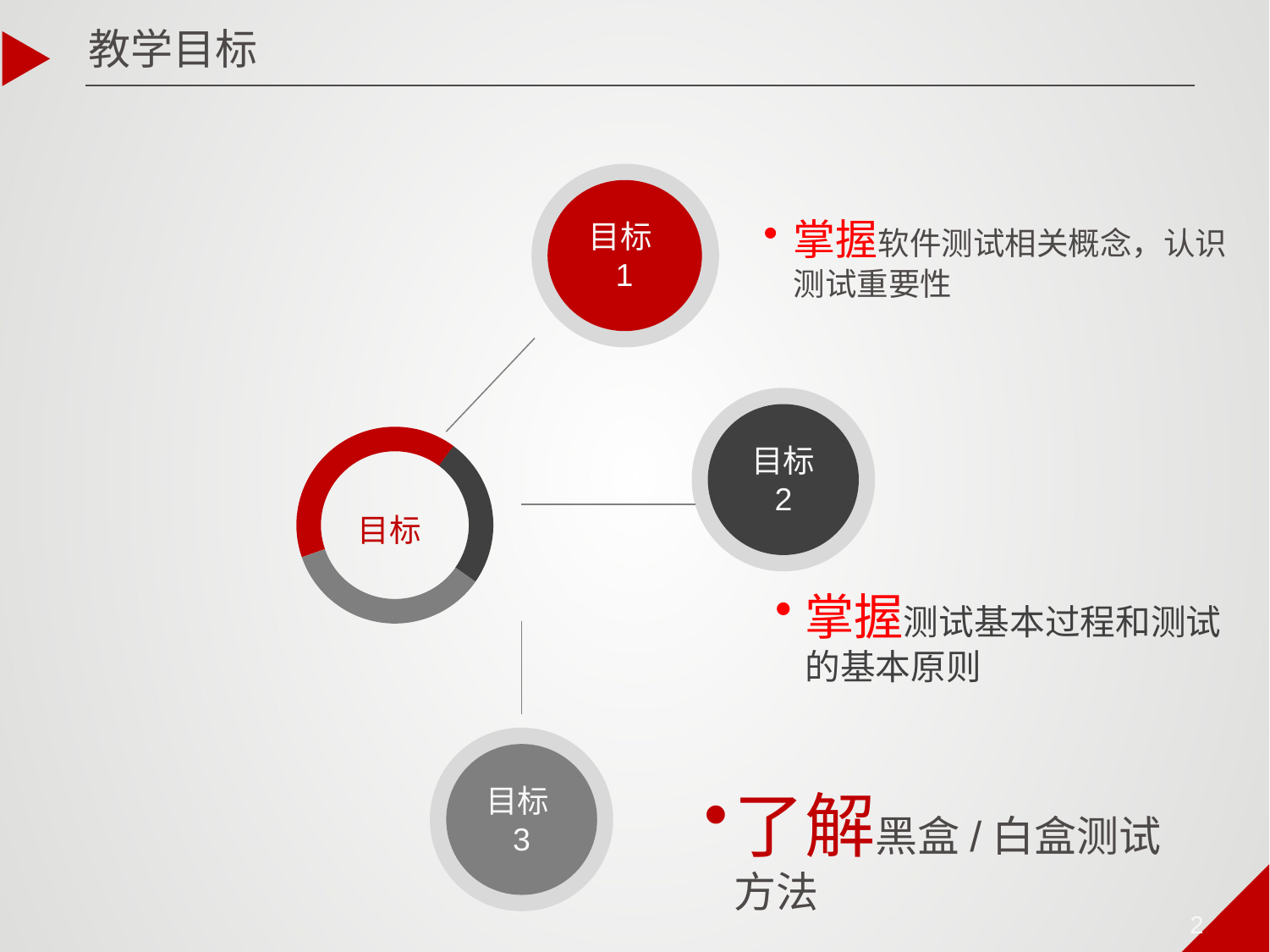

教学目标

掌握软件测试相关概念，认识测试重要性
目标1

目标
2

目标

掌握测试基本过程和测试的基本原则

目标3
了解黑盒/白盒测试方法